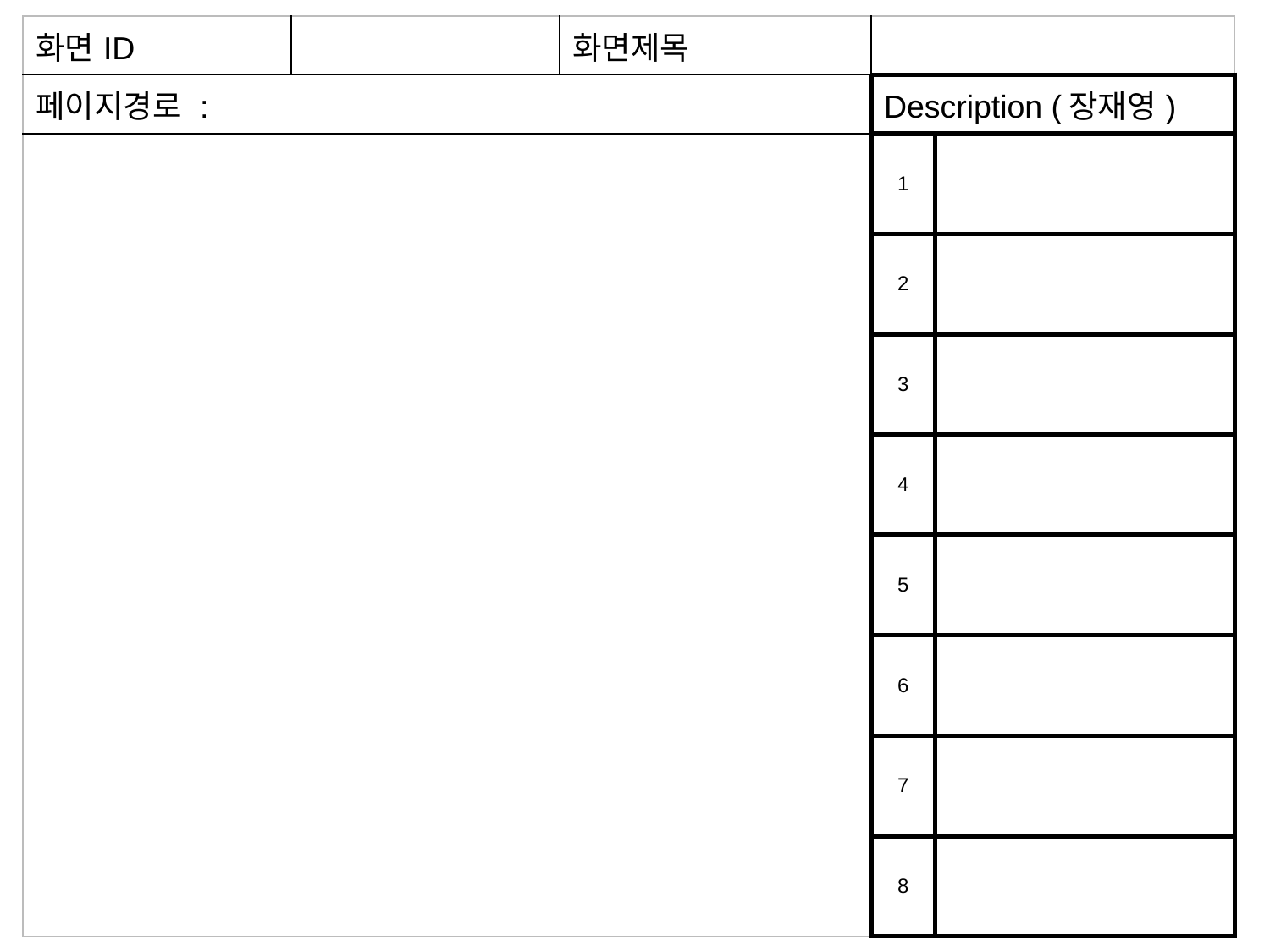

| 화면ID |  | 화면제목 |  |  |
| --- | --- | --- | --- | --- |
| 페이지경로 : |  |  | Description (장재영) |  |
|  |  |  | 1 |  |
|  |  |  | 2 |  |
|  |  |  | 3 |  |
|  |  |  | 4 |  |
|  |  |  | 5 |  |
|  |  |  | 6 |  |
|  |  |  | 7 |  |
|  |  |  | 8 |  |
1
2
3
4
5
6
7
8
9
10